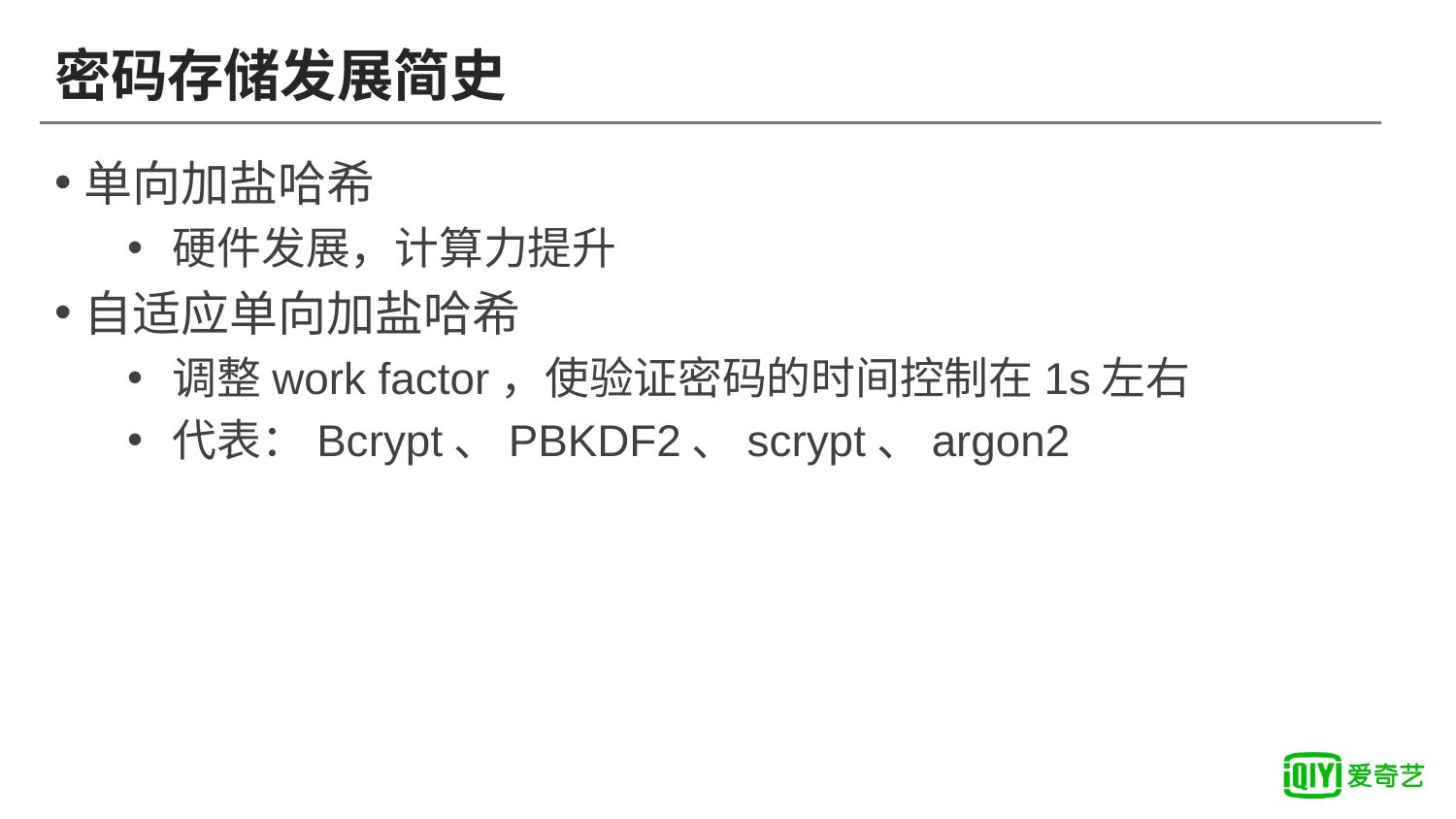

# 密码存储发展简史
单向加盐哈希
硬件发展，计算力提升
自适应单向加盐哈希
调整work factor，使验证密码的时间控制在1s左右
代表：Bcrypt、PBKDF2、scrypt、argon2